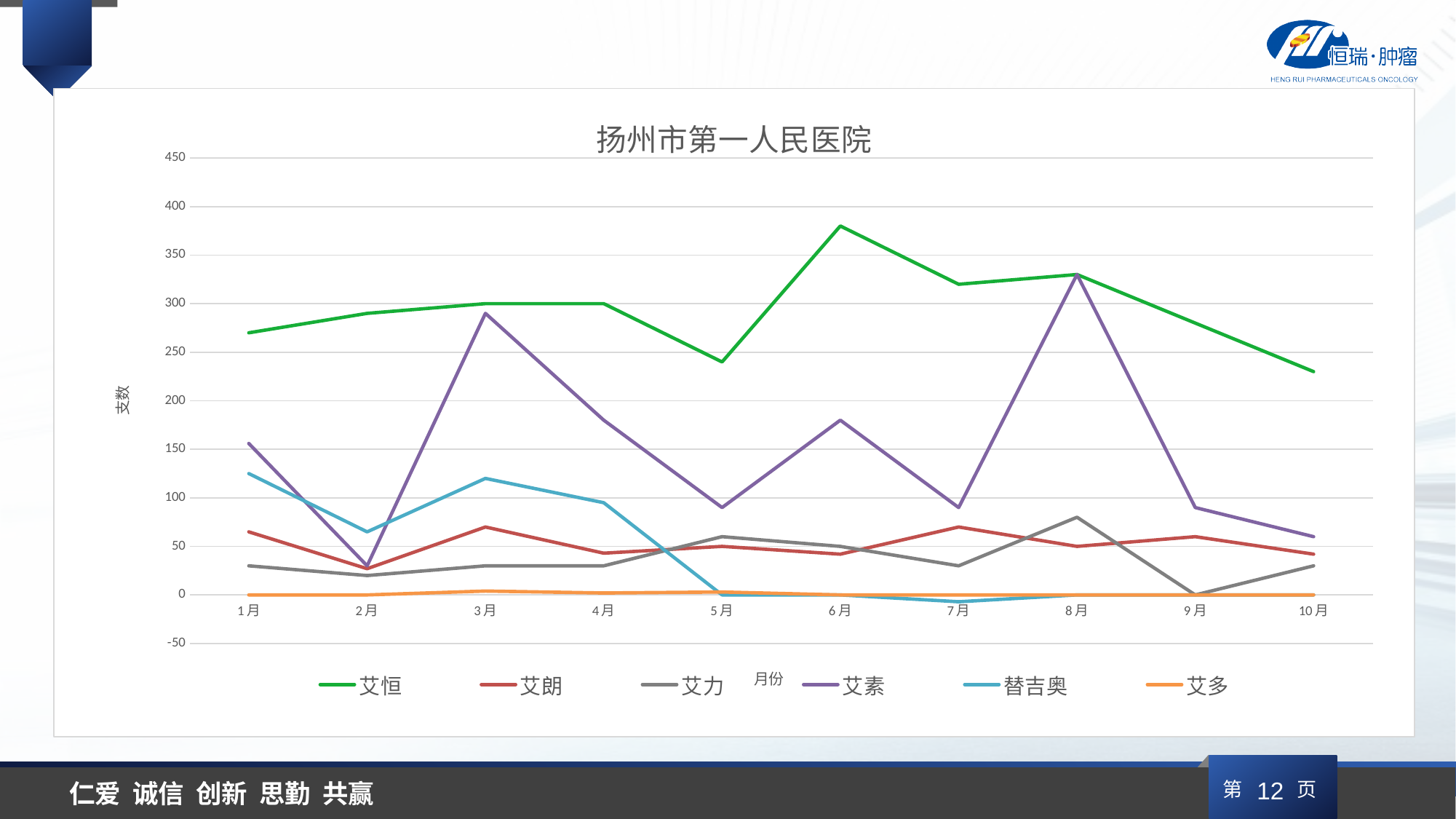

### Chart: 扬州市第一人民医院

| Category | 艾恒 | 艾朗 | 艾力 | 艾素 | 替吉奥 | 艾多 |
|---|---|---|---|---|---|---|
| 1月 | 270.0 | 65.0 | 30.0 | 156.0 | 125.0 | 0.0 |
| 2月 | 290.0 | 27.0 | 20.0 | 30.0 | 65.0 | 0.0 |
| 3月 | 300.0 | 70.0 | 30.0 | 290.0 | 120.0 | 4.0 |
| 4月 | 300.0 | 43.0 | 30.0 | 180.0 | 95.0 | 2.0 |
| 5月 | 240.0 | 50.0 | 60.0 | 90.0 | 0.0 | 3.0 |
| 6月 | 380.0 | 42.0 | 50.0 | 180.0 | 0.0 | 0.0 |
| 7月 | 320.0 | 70.0 | 30.0 | 90.0 | -7.0 | 0.0 |
| 8月 | 330.0 | 50.0 | 80.0 | 330.0 | 0.0 | 0.0 |
| 9月 | 280.0 | 60.0 | 0.0 | 90.0 | 0.0 | 0.0 |
| 10月 | 230.0 | 42.0 | 30.0 | 60.0 | 0.0 | 0.0 |